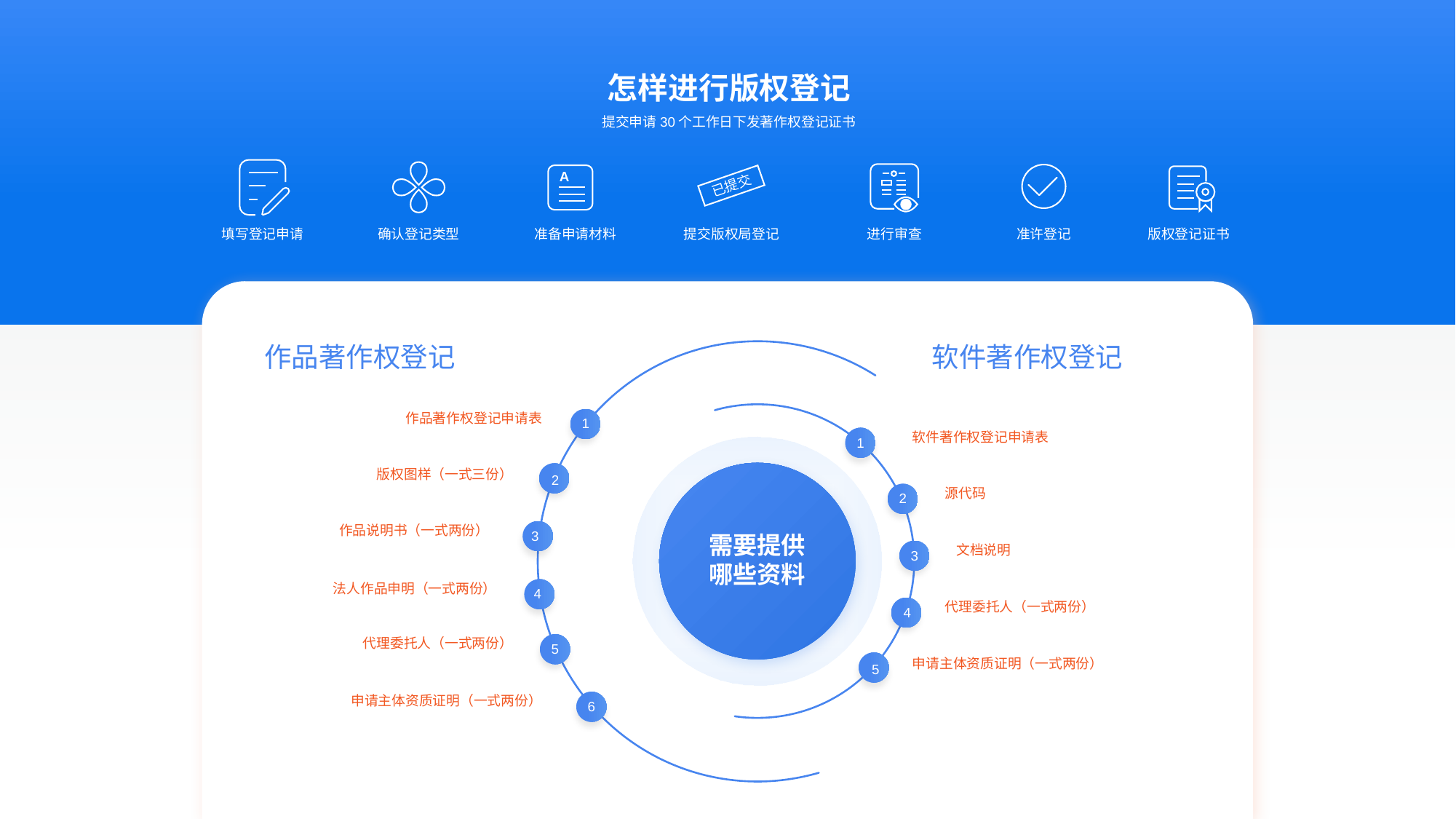

怎样进行版权登记
提交申请30个工作日下发著作权登记证书

A

已提交

填写登记申请
确认登记类型
准备申请材料
提交版权局登记
进行审查
准许登记
版权登记证书

作品著作权登记
软件著作权登记

作品著作权登记申请表

1
1
2
2
3
3
4
4
5
5
6
软件著作权登记申请表

版权图样（一式三份）

源代码

作品说明书（一式两份）

需要提供哪些资料
文档说明

法人作品申明（一式两份）

代理委托人（一式两份）

代理委托人（一式两份）

申请主体资质证明（一式两份）

申请主体资质证明（一式两份）